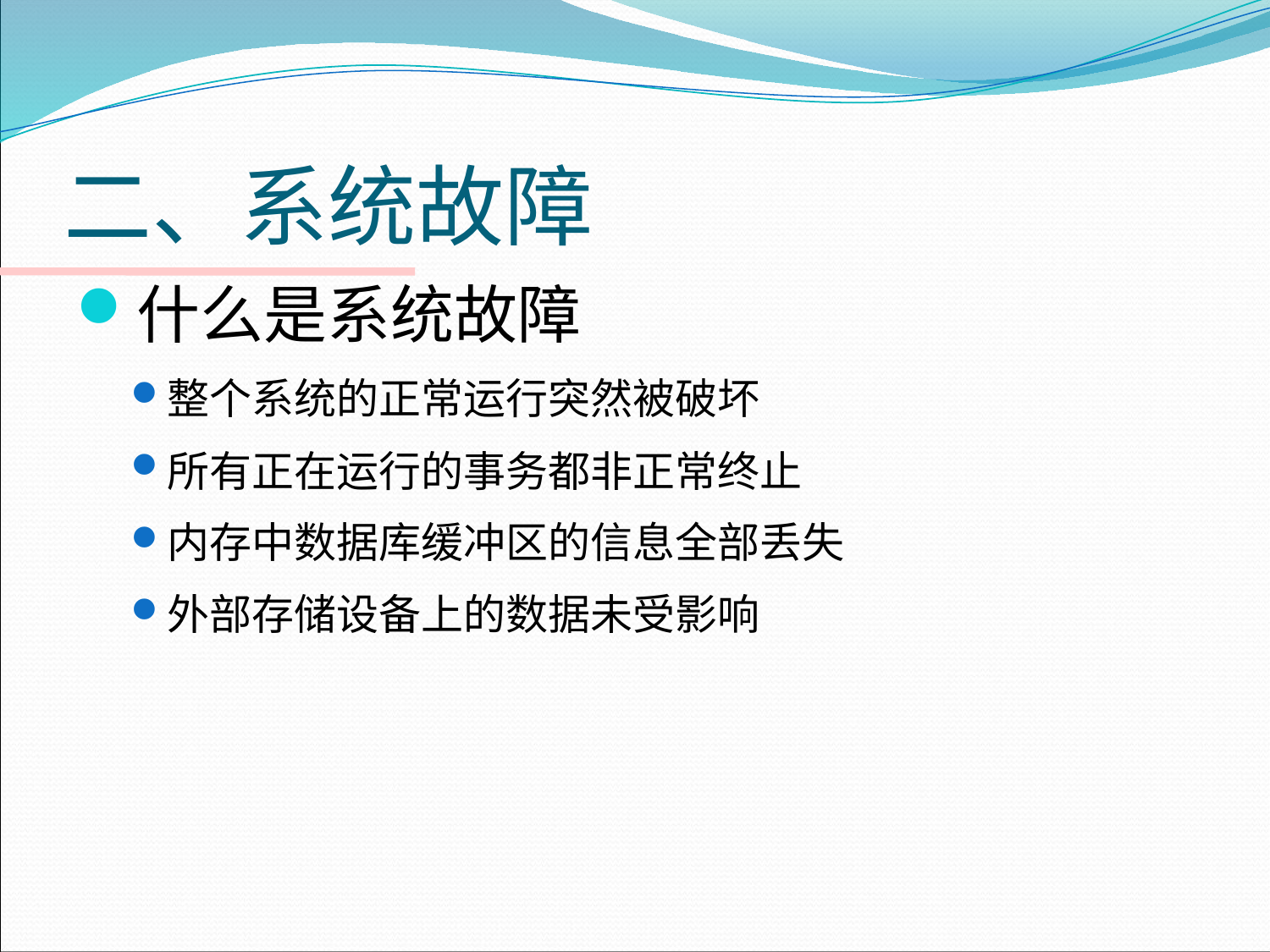

# 二、系统故障
什么是系统故障
整个系统的正常运行突然被破坏
所有正在运行的事务都非正常终止
内存中数据库缓冲区的信息全部丢失
外部存储设备上的数据未受影响

915